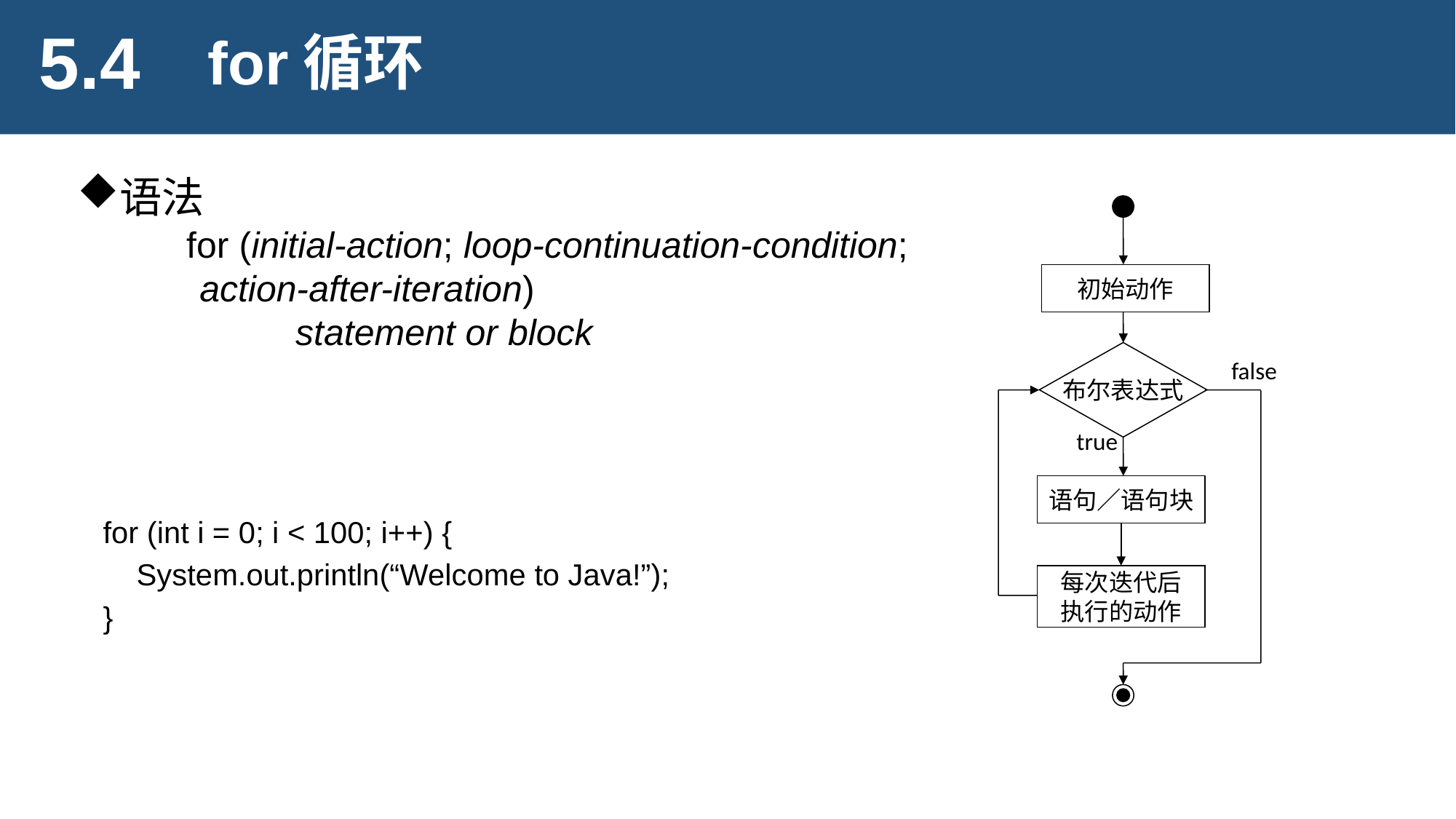

5.4
for循环

语法
	for (initial-action; loop-continuation-condition;
            action-after-iteration)
		statement or block

初始动作

布尔表达式
false

true

语句／语句块
for (int i = 0; i < 100; i++) {
    System.out.println(“Welcome to Java!”);
}
每次迭代后
执行的动作